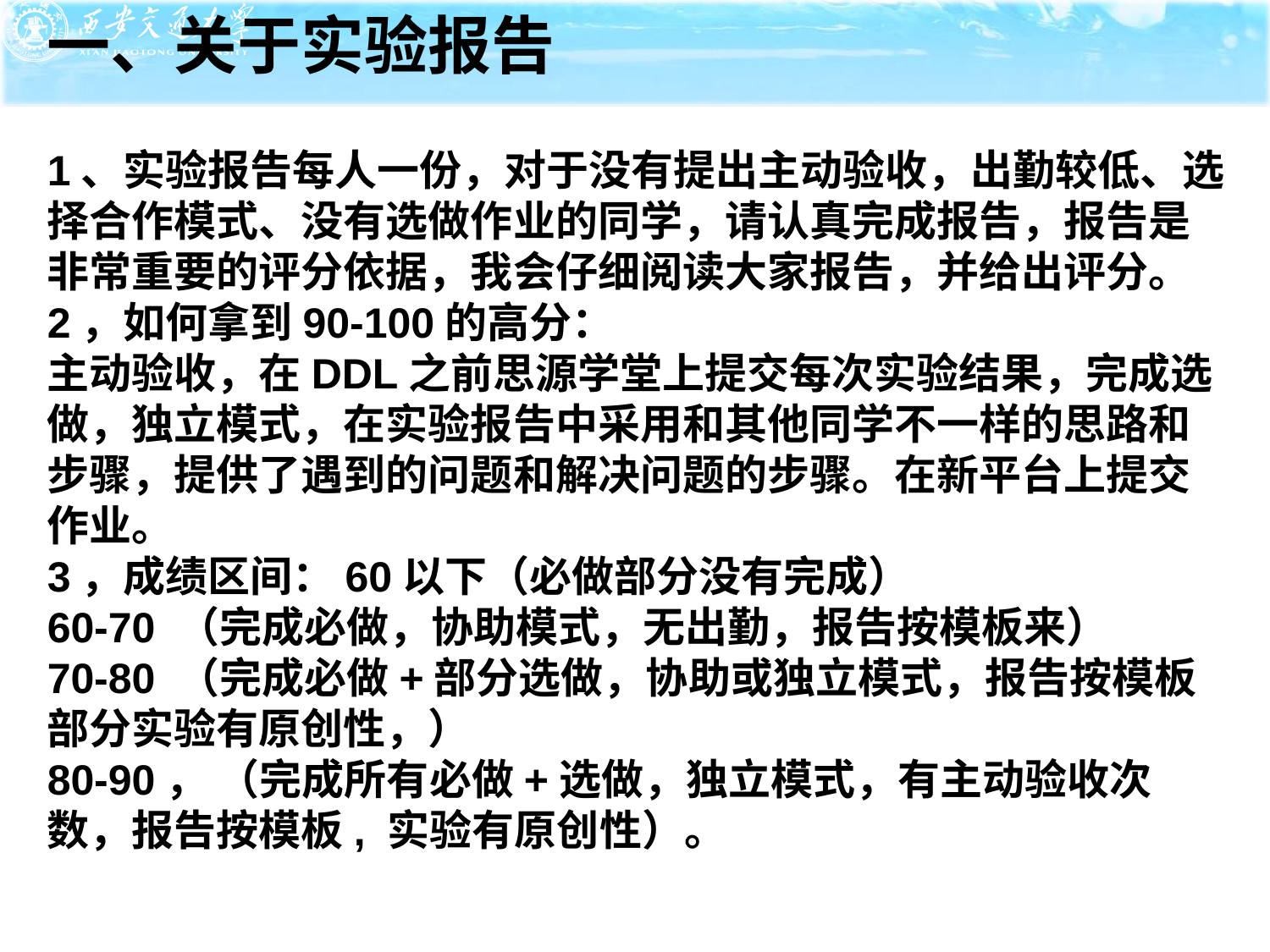

一、关于实验报告
1、实验报告每人一份，对于没有提出主动验收，出勤较低、选择合作模式、没有选做作业的同学，请认真完成报告，报告是非常重要的评分依据，我会仔细阅读大家报告，并给出评分。
2，如何拿到90-100的高分：
主动验收，在DDL之前思源学堂上提交每次实验结果，完成选做，独立模式，在实验报告中采用和其他同学不一样的思路和步骤，提供了遇到的问题和解决问题的步骤。在新平台上提交作业。
3，成绩区间：60以下（必做部分没有完成）
60-70 （完成必做，协助模式，无出勤，报告按模板来）
70-80 （完成必做+部分选做，协助或独立模式，报告按模板部分实验有原创性，）
80-90， （完成所有必做+选做，独立模式，有主动验收次数，报告按模板, 实验有原创性）。